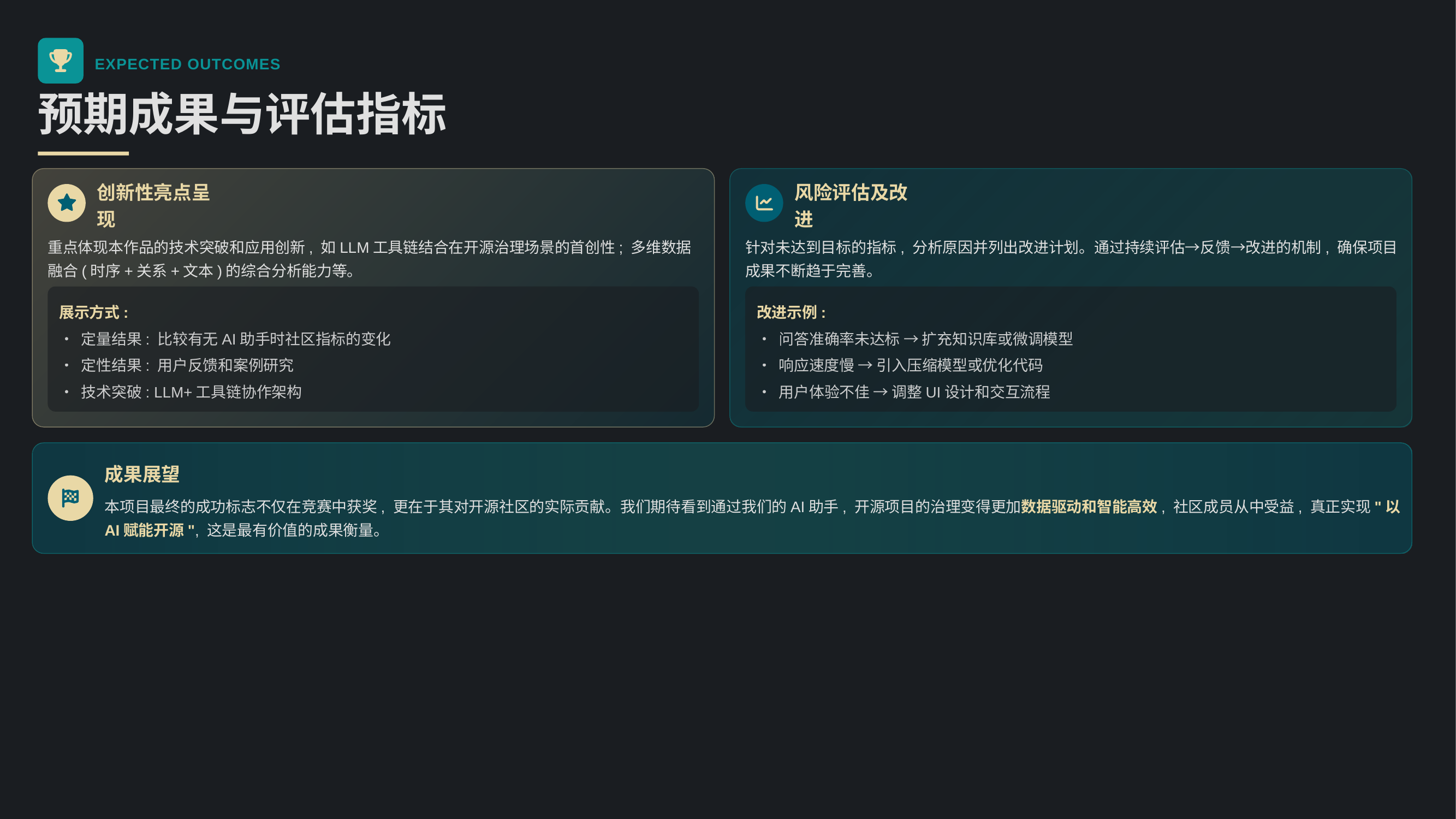

EXPECTED OUTCOMES
预期成果与评估指标

创新性亮点呈现
风险评估及改进

重点体现本作品的技术突破和应用创新, 如LLM工具链结合在开源治理场景的首创性; 多维数据融合(时序+关系+文本)的综合分析能力等。
针对未达到目标的指标, 分析原因并列出改进计划。通过持续评估→反馈→改进的机制, 确保项目成果不断趋于完善。

展示方式:
改进示例:
• 定量结果: 比较有无AI助手时社区指标的变化
• 问答准确率未达标 → 扩充知识库或微调模型
• 定性结果: 用户反馈和案例研究
• 响应速度慢 → 引入压缩模型或优化代码
• 技术突破: LLM+工具链协作架构
• 用户体验不佳 → 调整UI设计和交互流程

成果展望

本项目最终的成功标志不仅在竞赛中获奖, 更在于其对开源社区的实际贡献。我们期待看到通过我们的AI助手, 开源项目的治理变得更加数据驱动和智能高效, 社区成员从中受益, 真正实现"以AI赋能开源", 这是最有价值的成果衡量。